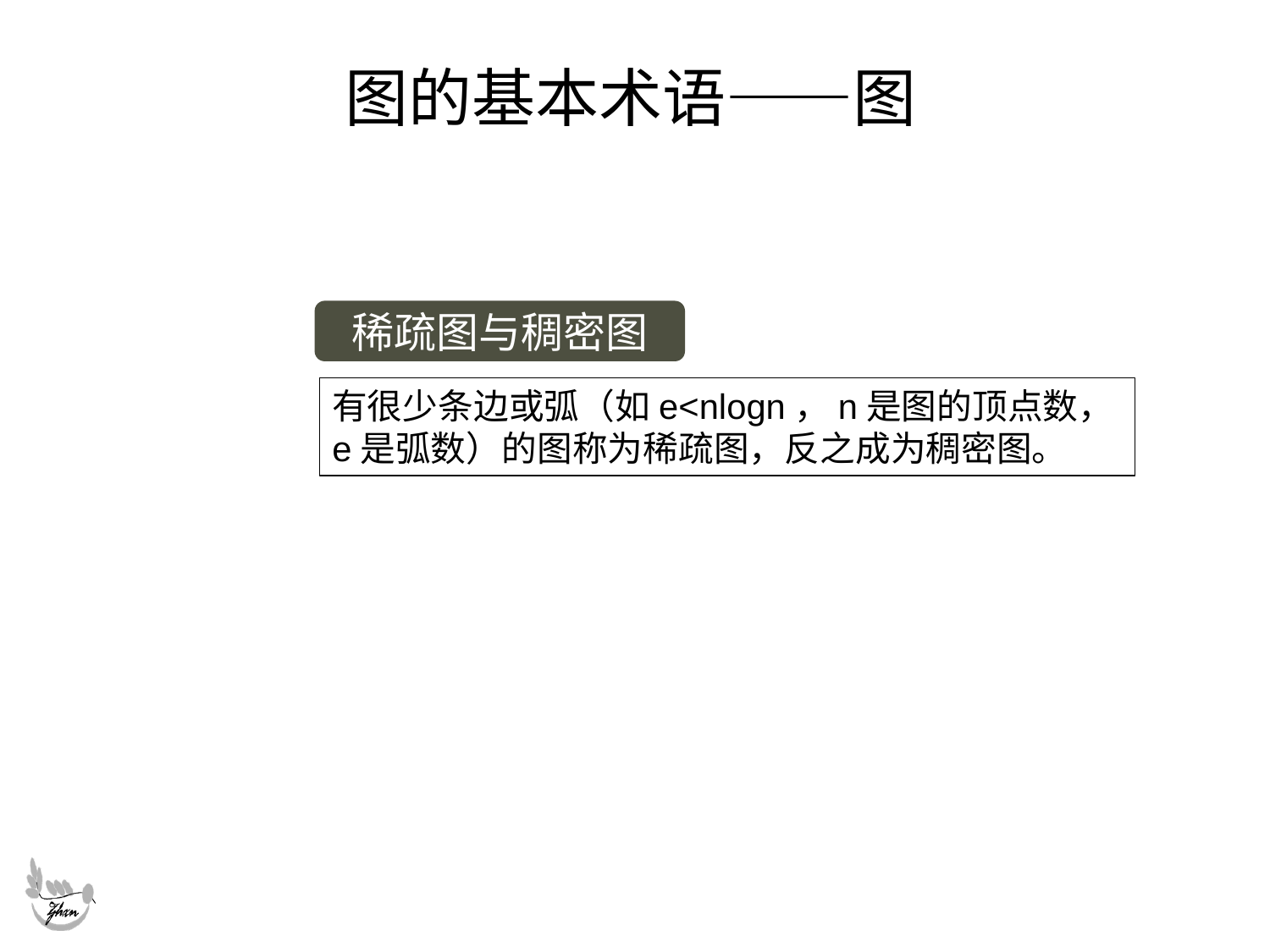

# 图的基本术语——图
稀疏图与稠密图
有很少条边或弧（如e<nlogn，n是图的顶点数，e是弧数）的图称为稀疏图，反之成为稠密图。
22